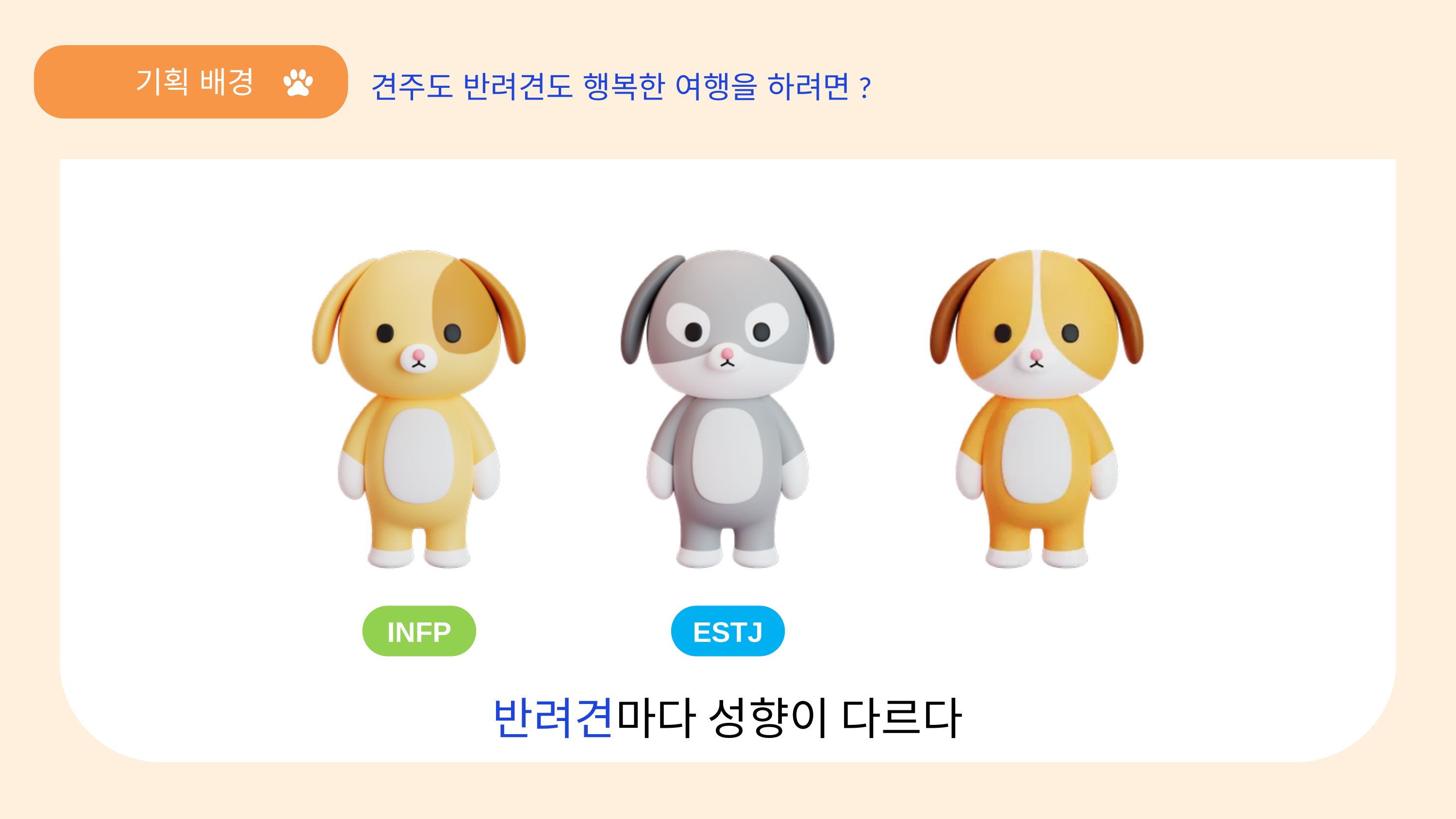

기획 배경
팀원

견주도 반려견도 행복한 여행을 하려면?

INFP
ESTJ
반려견마다 성향이 다르다